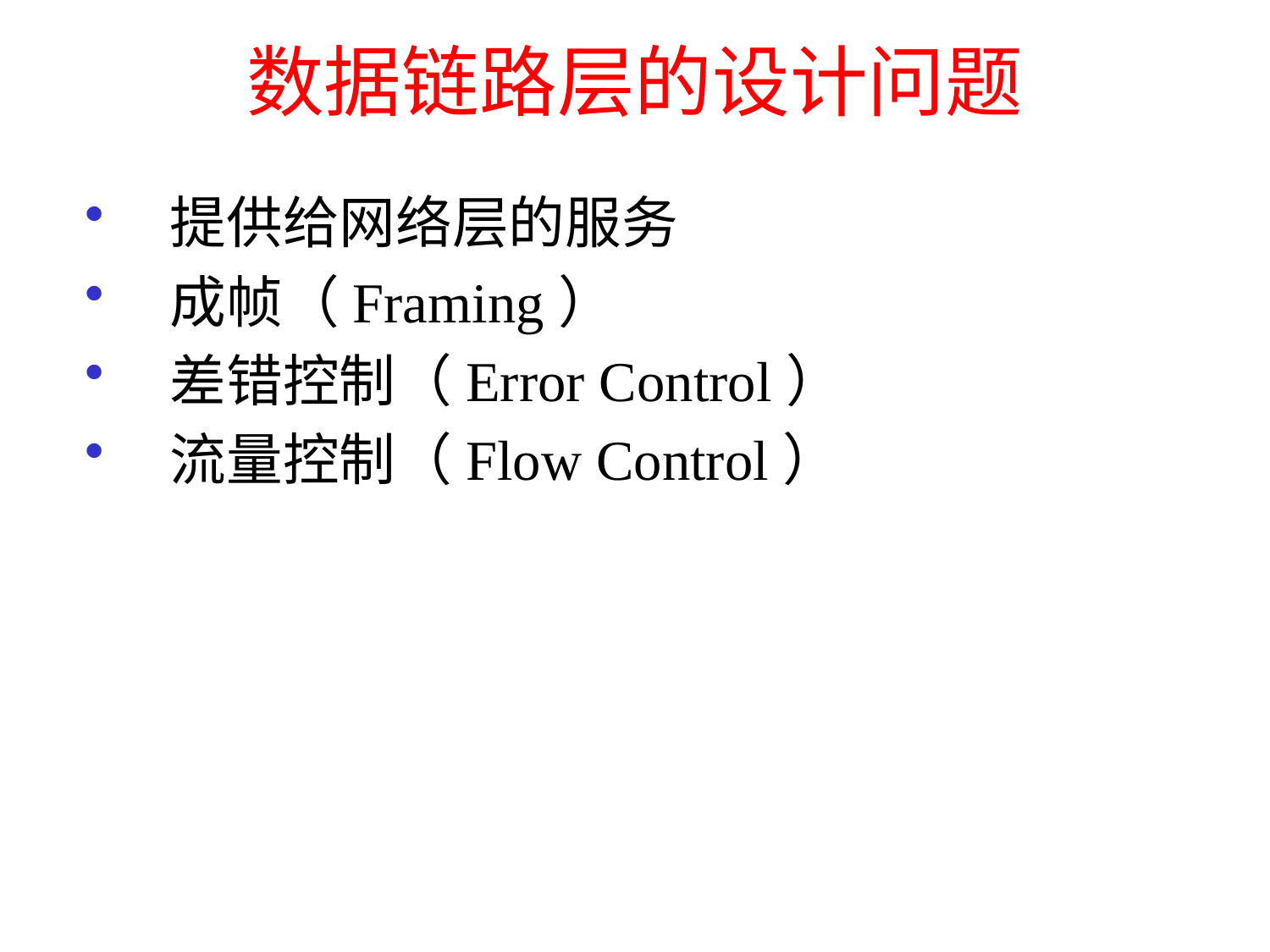

# 数据链路层的设计问题
提供给网络层的服务
成帧（Framing）
差错控制（Error Control）
流量控制（Flow Control）